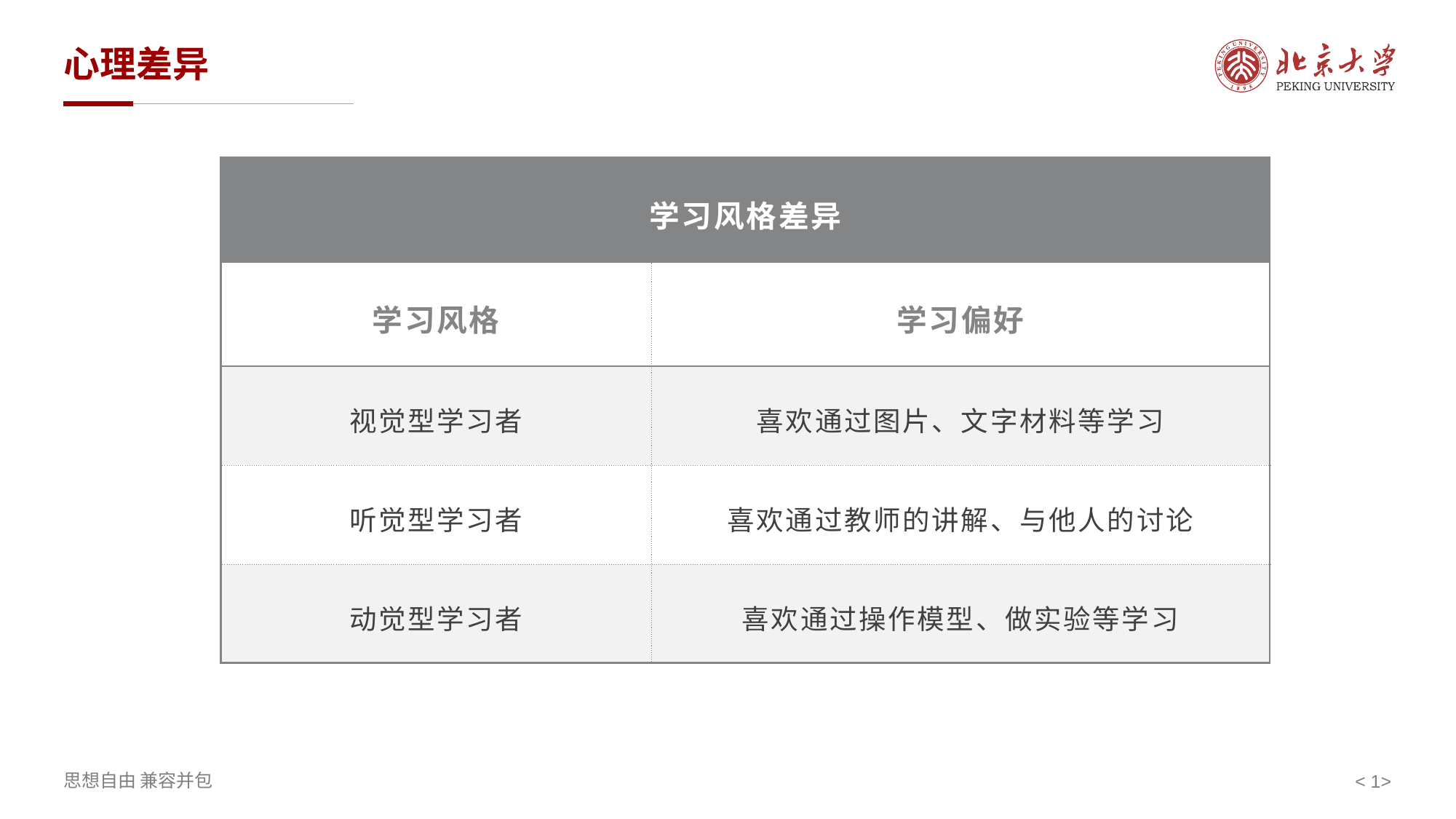

# 心理差异
| 学习风格差异 |  |
| --- | --- |
| 学习风格 | 学习偏好 |
| 视觉型学习者 | 喜欢通过图片、文字材料等学习 |
| 听觉型学习者 | 喜欢通过教师的讲解、与他人的讨论 |
| 动觉型学习者 | 喜欢通过操作模型、做实验等学习 |
< 1>